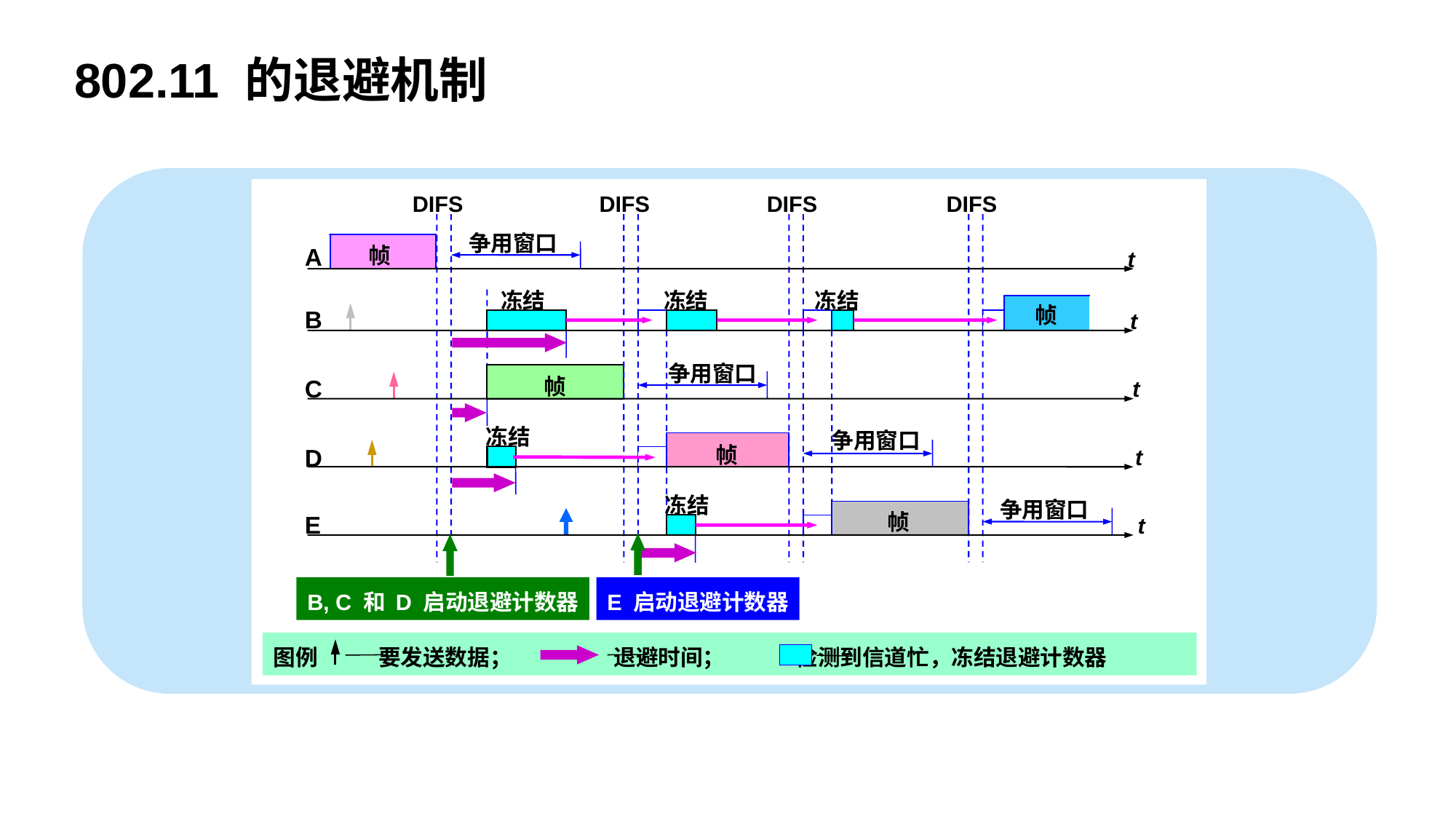

802.11 的退避机制

DIFS
DIFS
DIFS
DIFS

争用窗口
A
帧

t

冻结
冻结
冻结

帧
B

t

争用窗口
帧
C
t

冻结
争用窗口
帧
D
t

冻结
争用窗口
帧
E
t

B, C 和 D 启动退避计数器
E 启动退避计数器
图例            要发送数据；                    退避时间；              检测到信道忙，冻结退避计数器